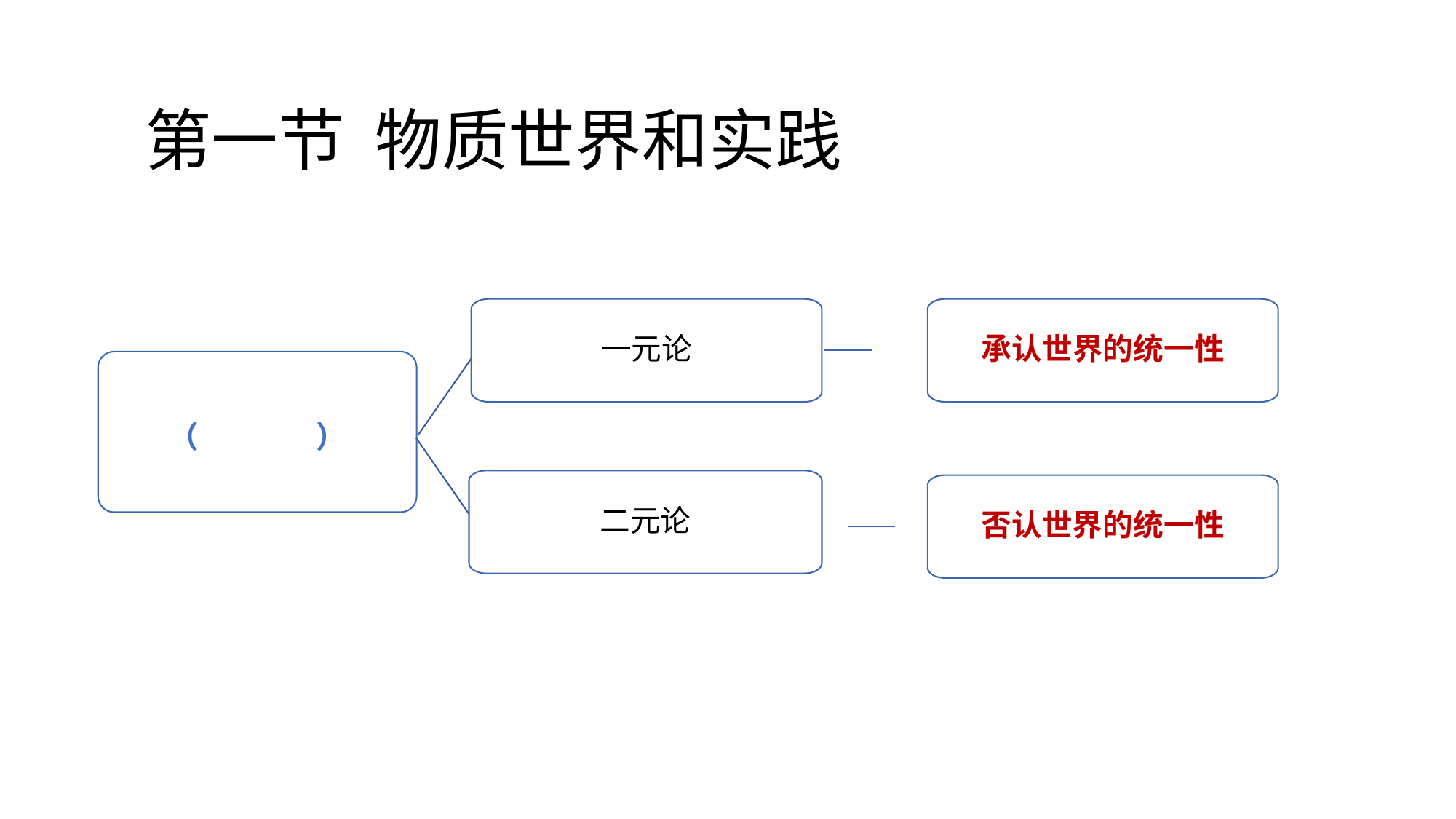

第一节  物质世界和实践
承认世界的统一性
一元论

（                 ）
二元论

否认世界的统一性

101